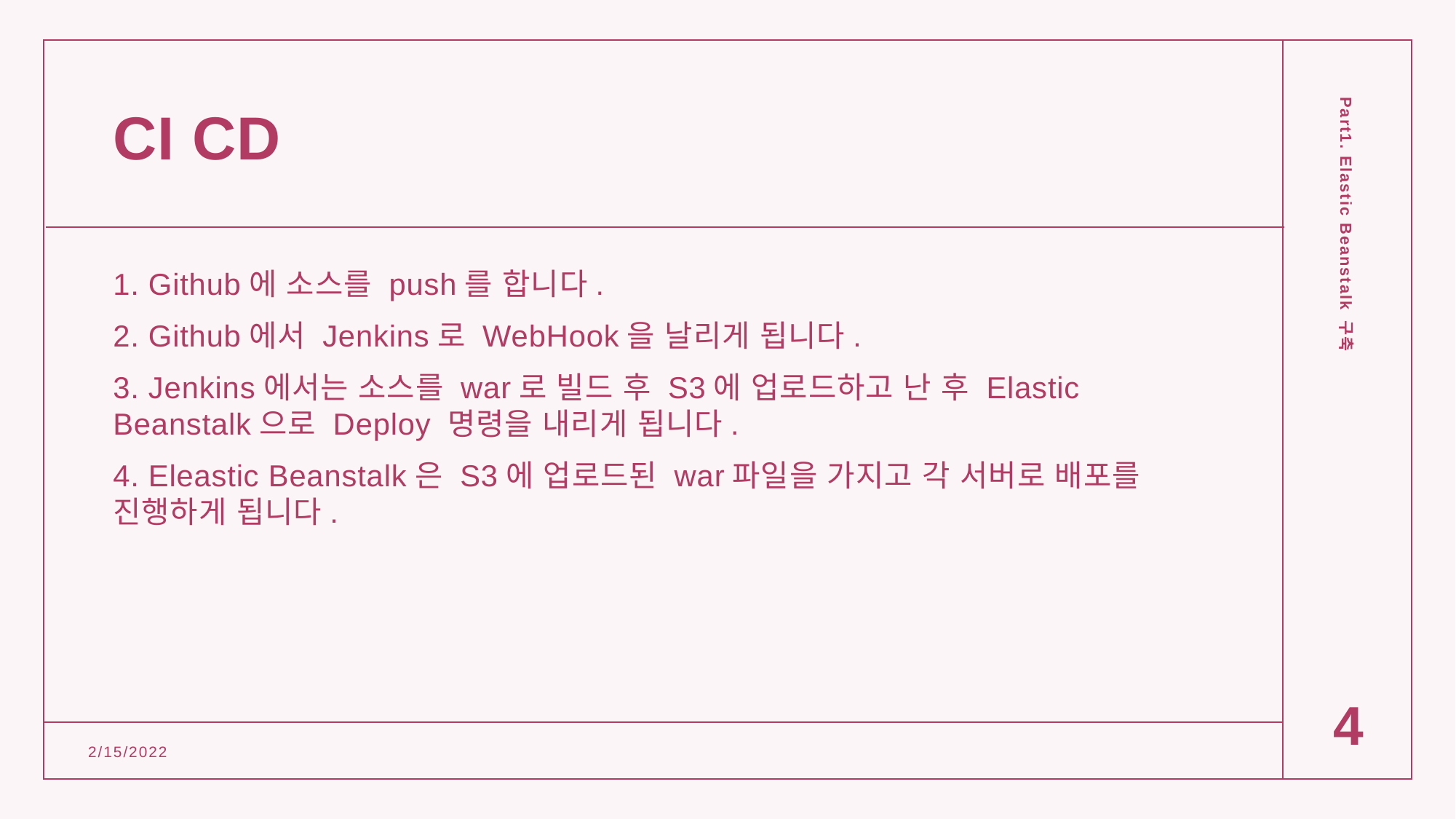

# CI CD
1. Github에 소스를 push를 합니다.
2. Github에서 Jenkins로 WebHook을 날리게 됩니다.
3. Jenkins에서는 소스를 war로 빌드 후 S3에 업로드하고 난 후 Elastic Beanstalk으로 Deploy 명령을 내리게 됩니다.
4. Eleastic Beanstalk은 S3에 업로드된 war파일을 가지고 각 서버로 배포를 진행하게 됩니다.
Part1. Elastic Beanstalk 구축
4
2/15/2022